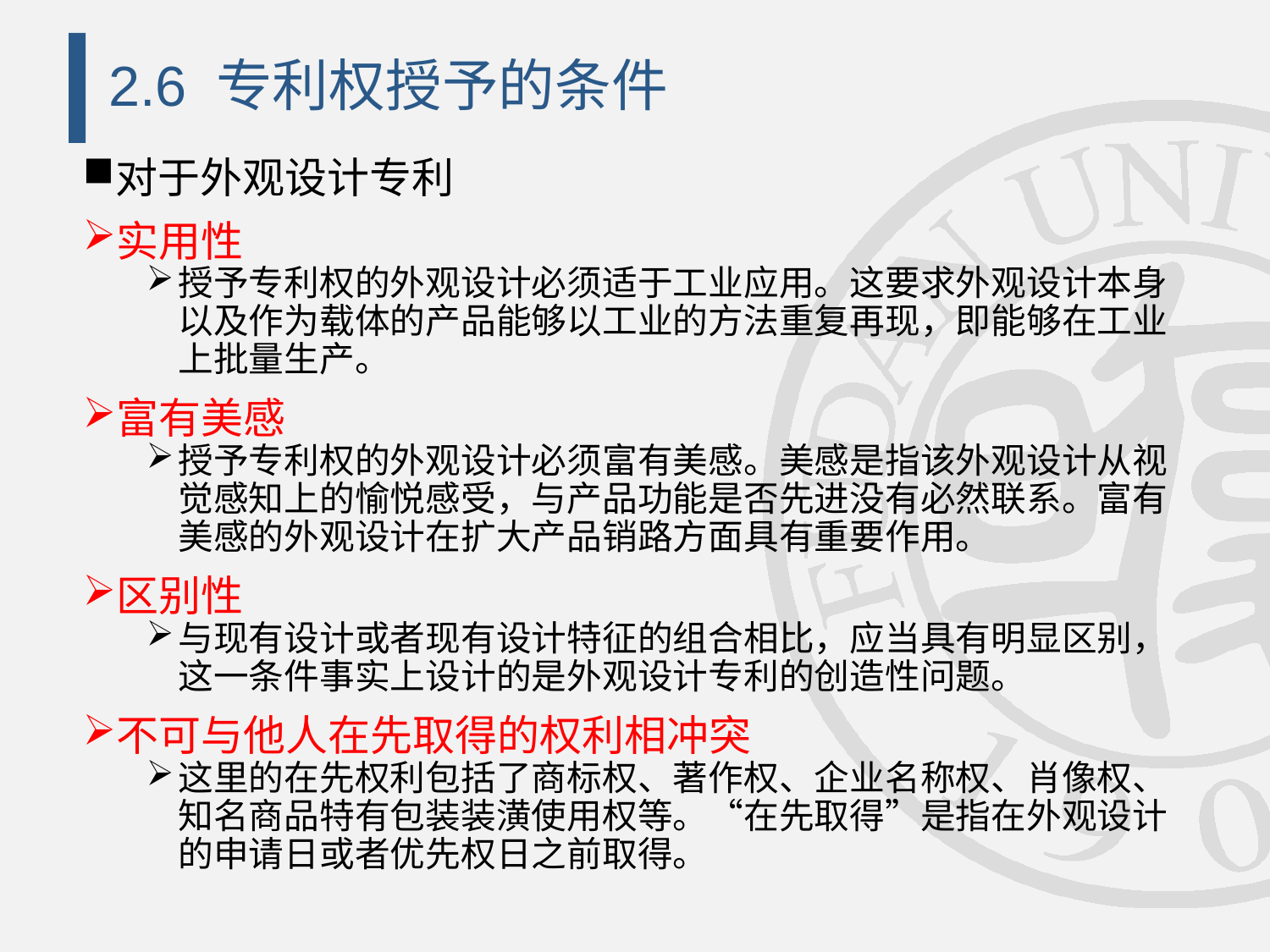

# 2.6 专利权授予的条件
对于外观设计专利
实用性
授予专利权的外观设计必须适于工业应用。这要求外观设计本身以及作为载体的产品能够以工业的方法重复再现，即能够在工业上批量生产。
富有美感
授予专利权的外观设计必须富有美感。美感是指该外观设计从视觉感知上的愉悦感受，与产品功能是否先进没有必然联系。富有美感的外观设计在扩大产品销路方面具有重要作用。
区别性
与现有设计或者现有设计特征的组合相比，应当具有明显区别，这一条件事实上设计的是外观设计专利的创造性问题。
不可与他人在先取得的权利相冲突
这里的在先权利包括了商标权、著作权、企业名称权、肖像权、知名商品特有包装装潢使用权等。“在先取得”是指在外观设计的申请日或者优先权日之前取得。